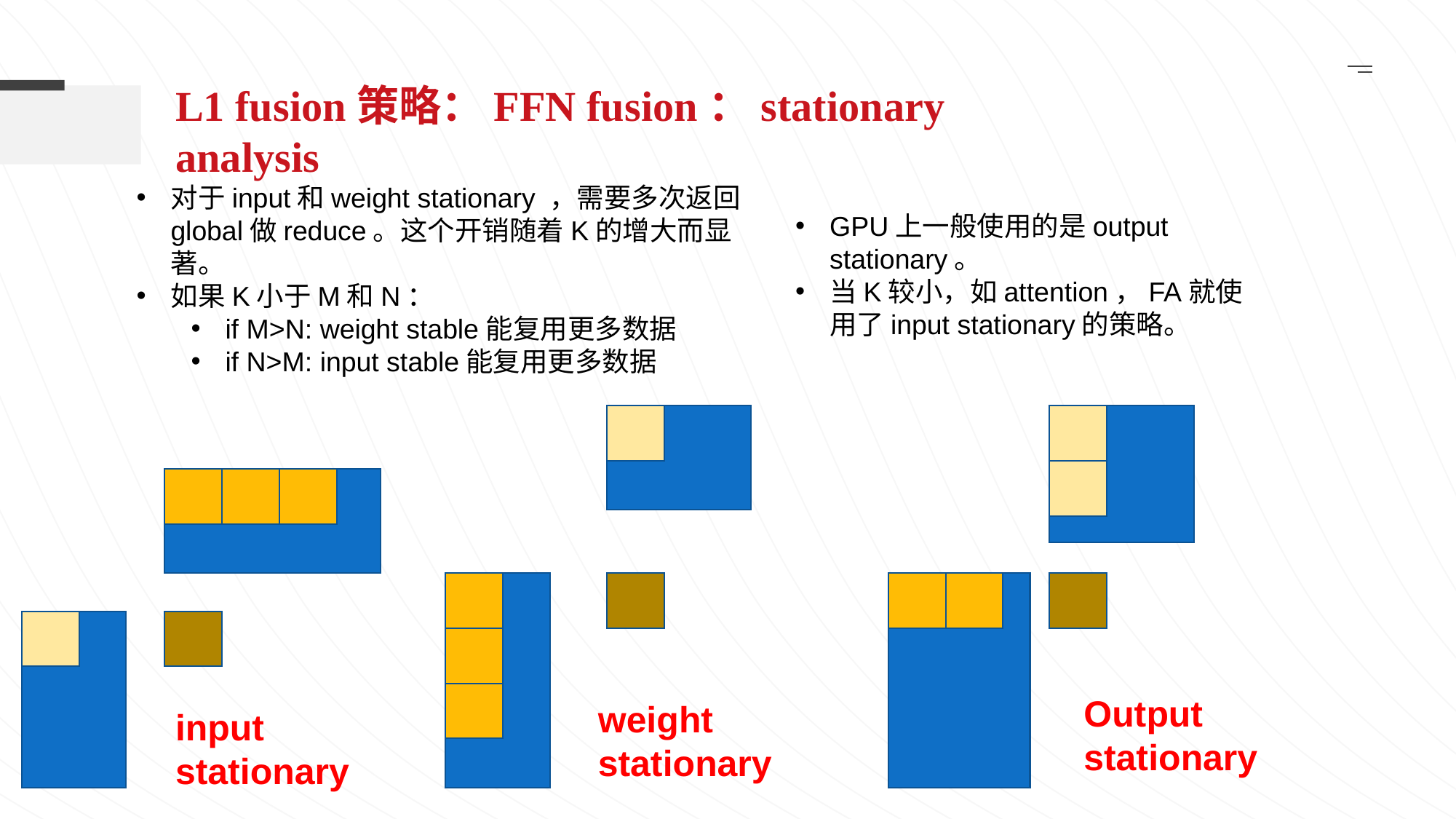

L1 fusion策略：FFN fusion：stationary analysis
对于input和weight stationary ，需要多次返回global做reduce。这个开销随着K的增大而显著。
如果K小于M和N：
if M>N: weight stable能复用更多数据
if N>M: input stable能复用更多数据

GPU上一般使用的是output stationary。
当K较小，如attention，FA就使用了input stationary的策略。

Output stationary

weight stationary

input stationary